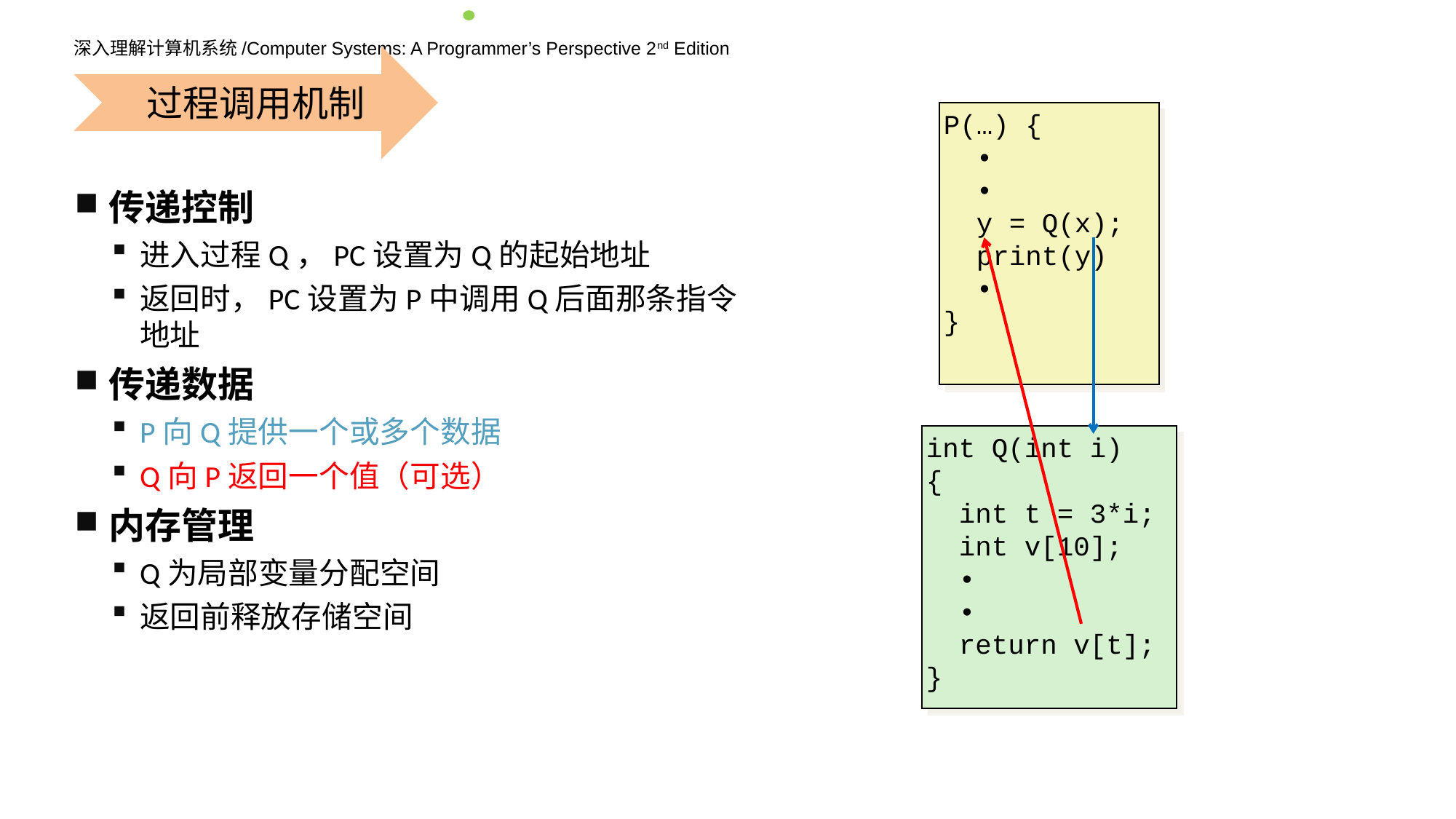

过程调用机制
P(…) {
  •
  •
  y = Q(x);
  print(y)
  •
}
传递控制
进入过程Q，PC设置为Q的起始地址
返回时，PC设置为P中调用Q后面那条指令地址
传递数据
P向Q提供一个或多个数据
Q向P返回一个值（可选）
内存管理
Q为局部变量分配空间
返回前释放存储空间
int Q(int i)
{
  int t = 3*i;
  int v[10];
  •
  •
  return v[t];
}